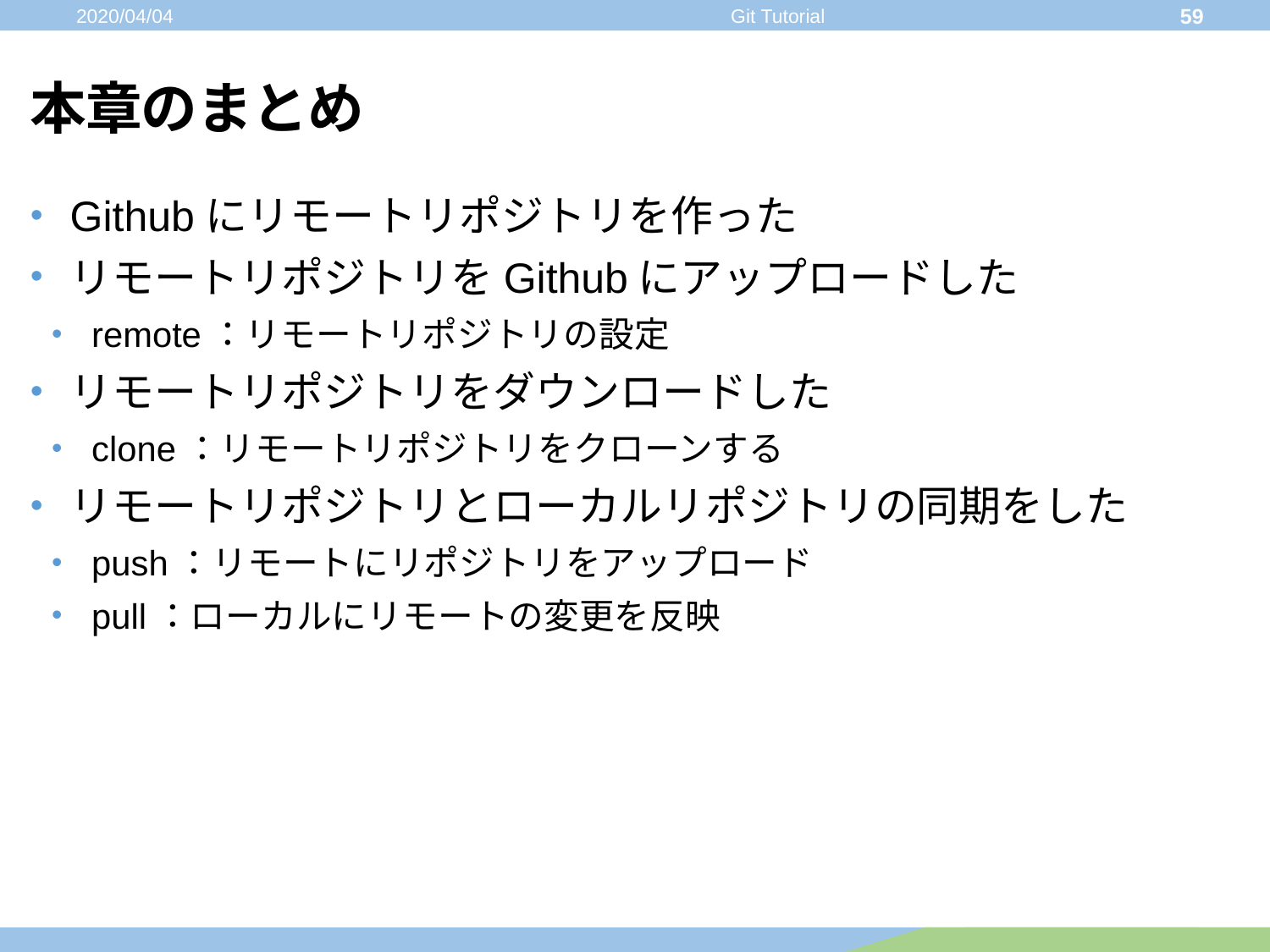

2020/04/04
59
Git Tutorial
# 本章のまとめ
Githubにリモートリポジトリを作った
リモートリポジトリをGithubにアップロードした
remote：リモートリポジトリの設定
リモートリポジトリをダウンロードした
clone：リモートリポジトリをクローンする
リモートリポジトリとローカルリポジトリの同期をした
push：リモートにリポジトリをアップロード
pull：ローカルにリモートの変更を反映